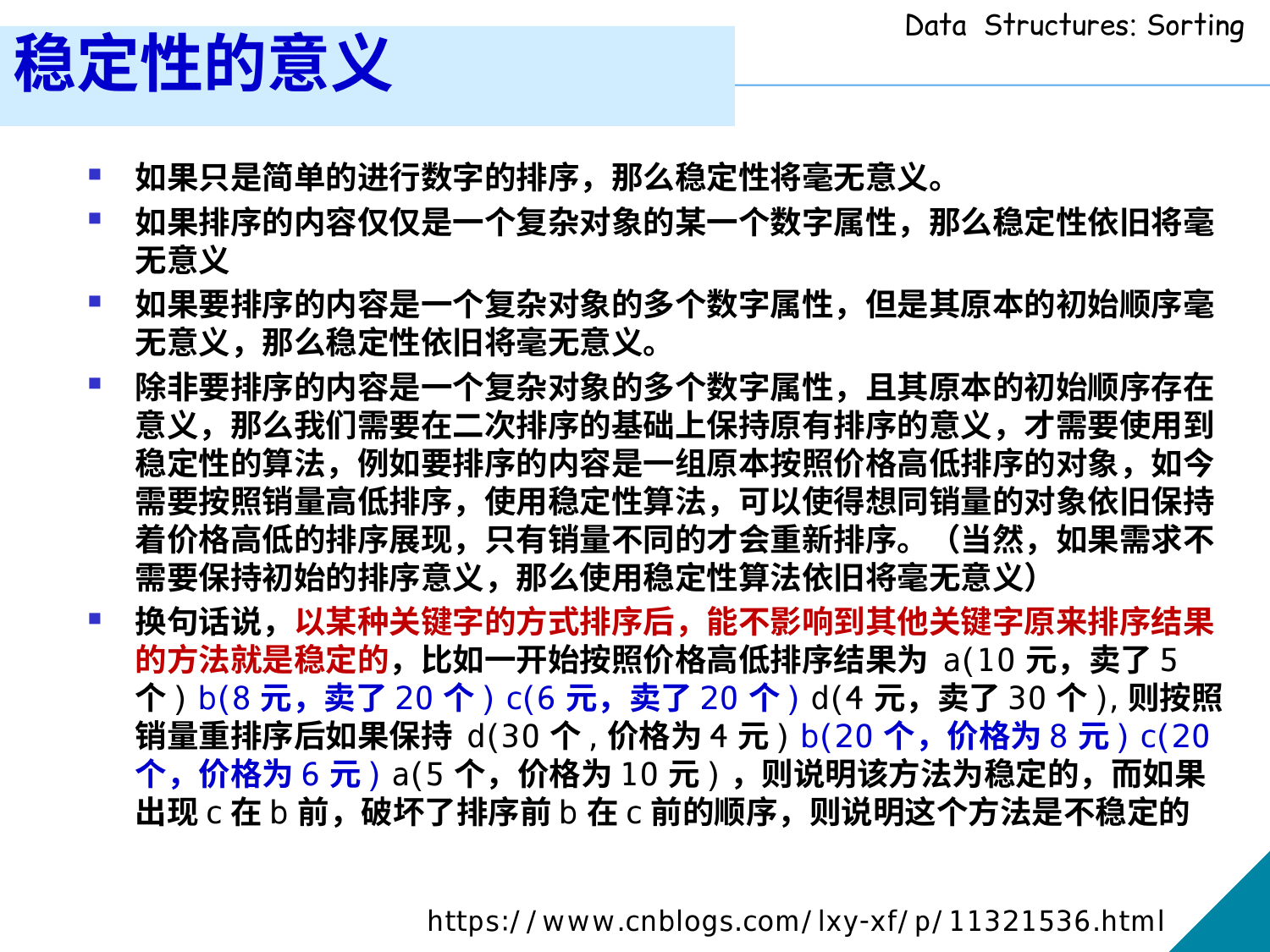

# 稳定性的意义
如果只是简单的进行数字的排序，那么稳定性将毫无意义。
如果排序的内容仅仅是一个复杂对象的某一个数字属性，那么稳定性依旧将毫无意义
如果要排序的内容是一个复杂对象的多个数字属性，但是其原本的初始顺序毫无意义，那么稳定性依旧将毫无意义。
除非要排序的内容是一个复杂对象的多个数字属性，且其原本的初始顺序存在意义，那么我们需要在二次排序的基础上保持原有排序的意义，才需要使用到稳定性的算法，例如要排序的内容是一组原本按照价格高低排序的对象，如今需要按照销量高低排序，使用稳定性算法，可以使得想同销量的对象依旧保持着价格高低的排序展现，只有销量不同的才会重新排序。（当然，如果需求不需要保持初始的排序意义，那么使用稳定性算法依旧将毫无意义）
换句话说，以某种关键字的方式排序后，能不影响到其他关键字原来排序结果的方法就是稳定的，比如一开始按照价格高低排序结果为 a(10元，卖了5个) b(8元，卖了20个) c(6元，卖了20个) d(4元，卖了30个),则按照销量重排序后如果保持 d(30个,价格为4元) b(20个，价格为8元) c(20个，价格为6元) a(5个，价格为10元)，则说明该方法为稳定的，而如果出现c在b前，破坏了排序前b在c前的顺序，则说明这个方法是不稳定的
https://www.cnblogs.com/lxy-xf/p/11321536.html